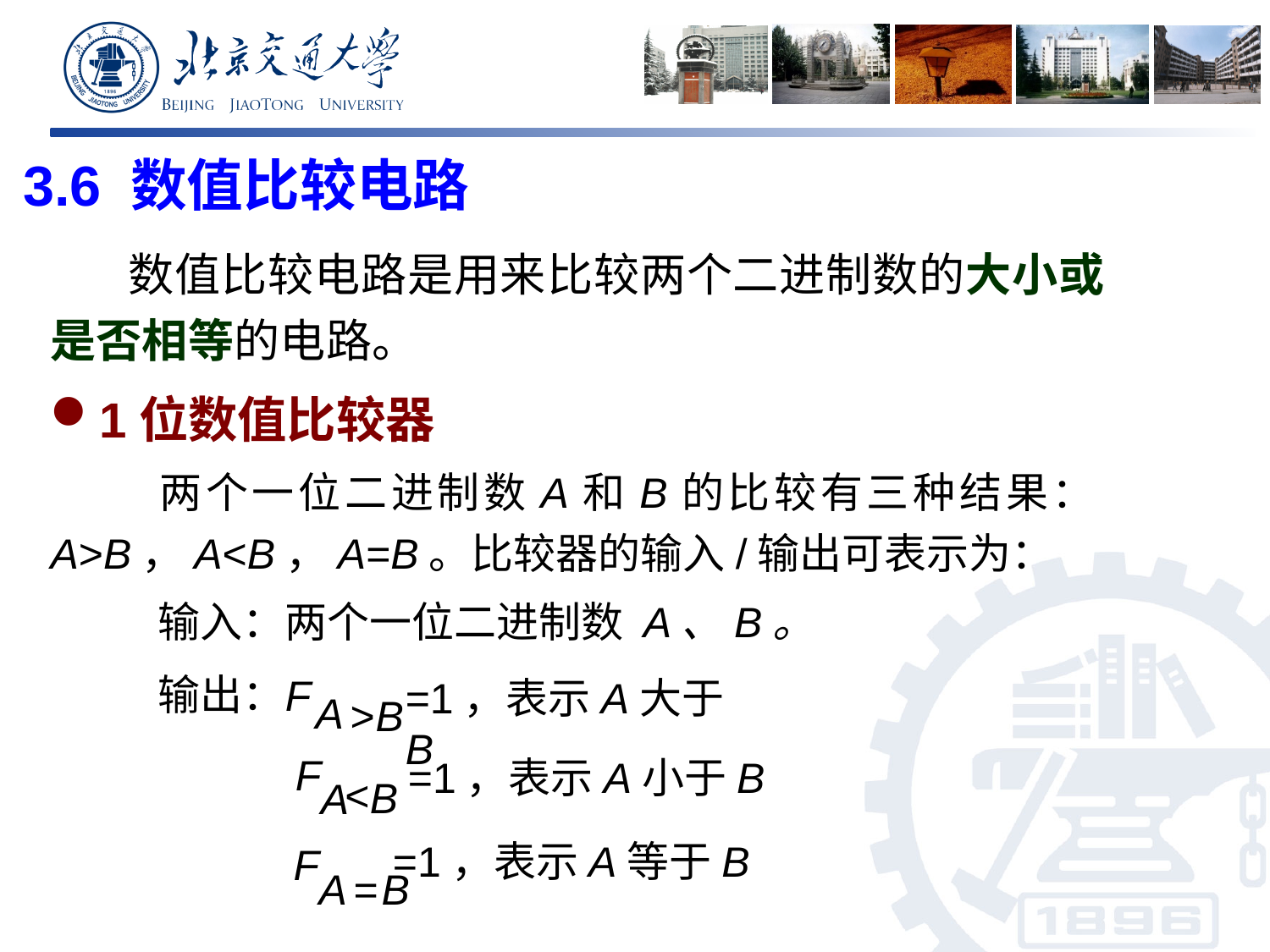

# 3.6 数值比较电路
      数值比较电路是用来比较两个二进制数的大小或是否相等的电路。
1位数值比较器
       两个一位二进制数A和B的比较有三种结果：A>B，A<B，A=B。比较器的输入/输出可表示为：

输入：两个一位二进制数 A、B。
输出：
=1，表示A大于B
F
A
>
B
=1，表示A小于B
F
<
B
A
  =1，表示A等于B
F
A
=
B